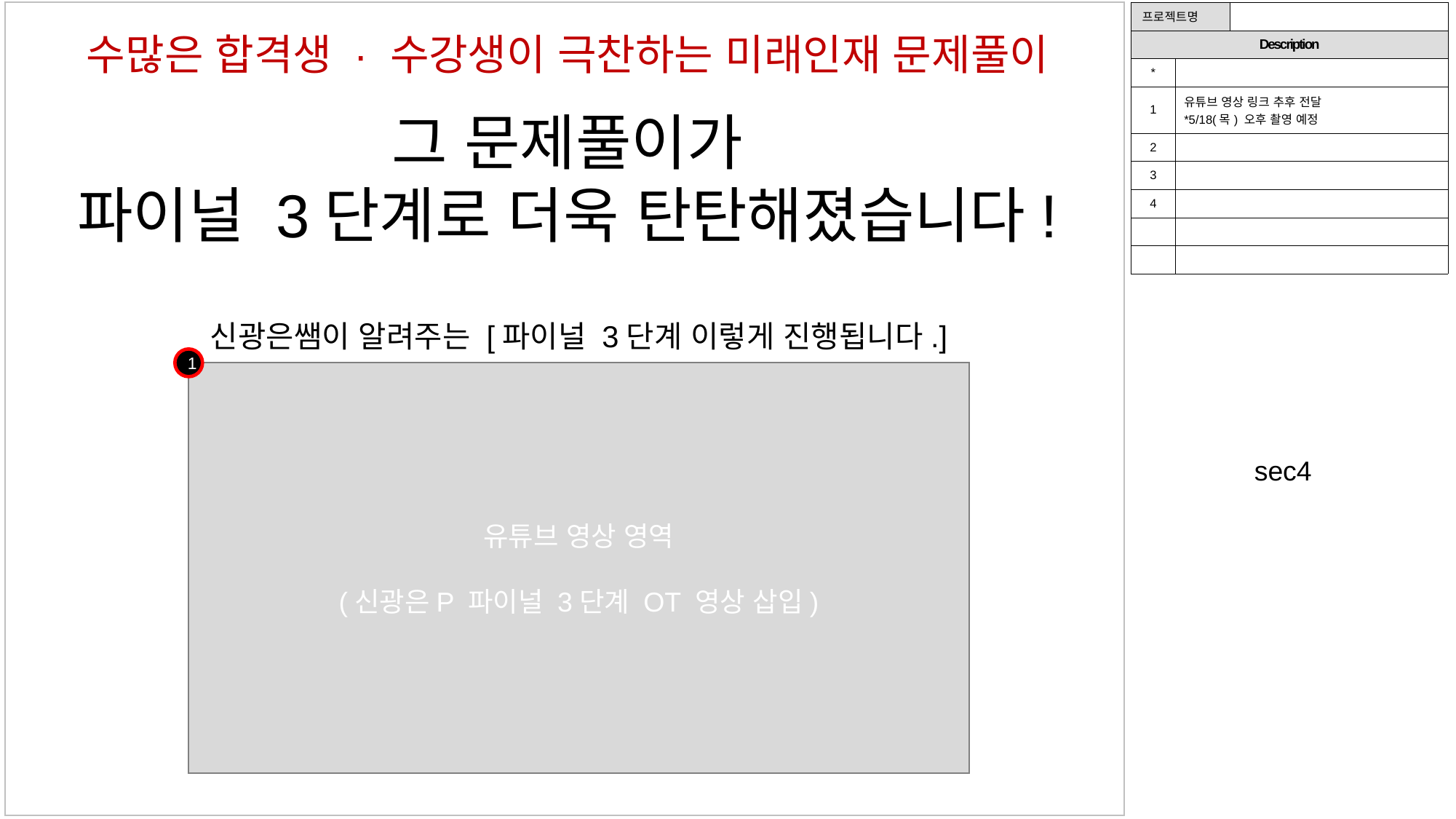

| 프로젝트명 |  |  |
| --- | --- | --- |
| Description |  |  |
| \* |  |  |
| 1 | 유튜브 영상 링크 추후 전달 \*5/18(목) 오후 촬영 예정 |  |
| 2 |  |  |
| 3 |  |  |
| 4 |  |  |
|  |  |  |
|  |  |  |
수많은 합격생 · 수강생이 극찬하는 미래인재 문제풀이

그 문제풀이가
파이널 3단계로 더욱 탄탄해졌습니다!
신광은쌤이 알려주는 [파이널 3단계 이렇게 진행됩니다.]
1
유튜브 영상 영역

(신광은P 파이널 3단계 OT 영상 삽입)
sec4